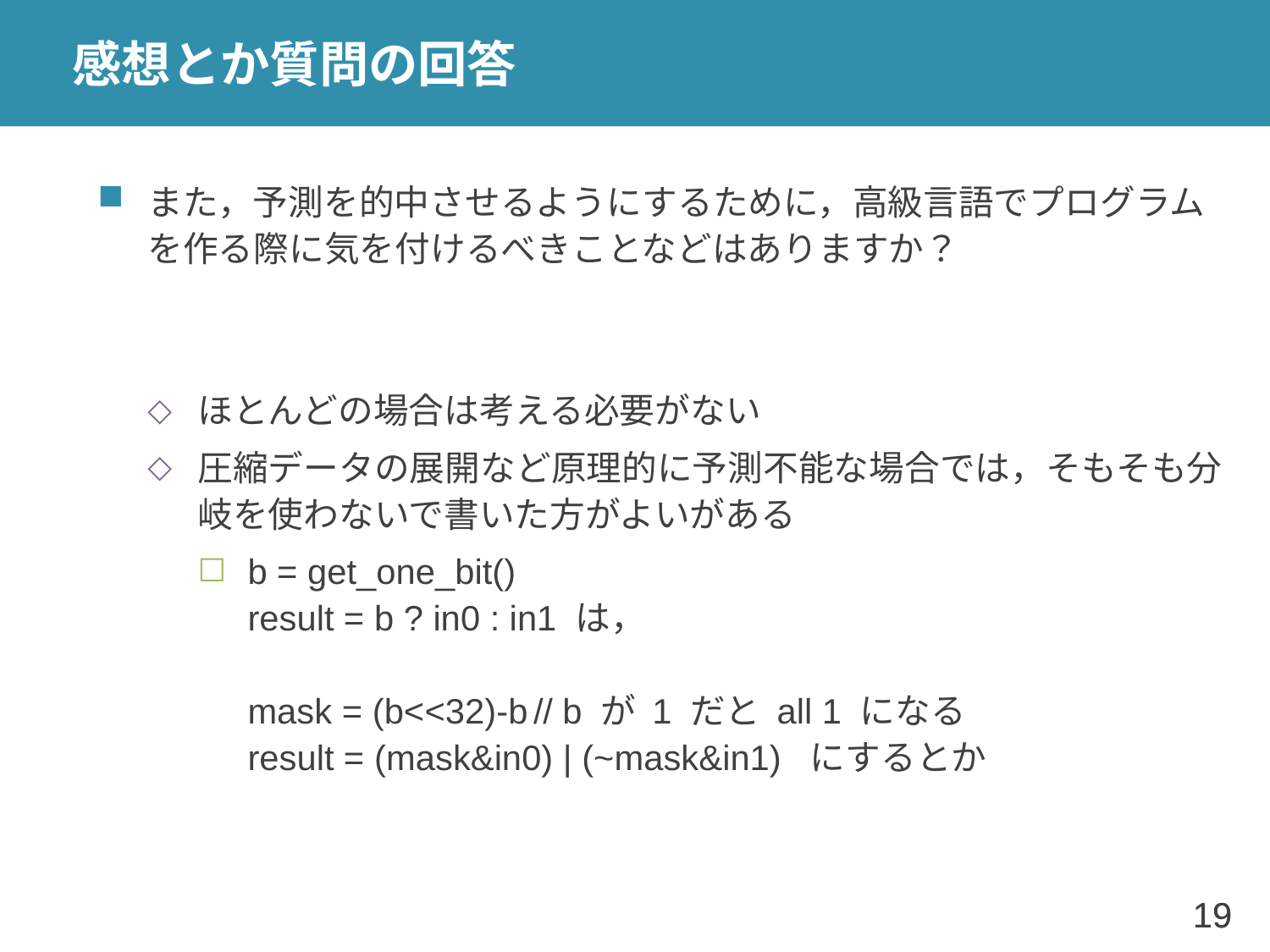

# 感想とか質問の回答
また，予測を的中させるようにするために，高級言語でプログラムを作る際に気を付けるべきことなどはありますか？

ほとんどの場合は考える必要がない
圧縮データの展開など原理的に予測不能な場合では，そもそも分岐を使わないで書いた方がよいがある
b = get_one_bit()
result = b ? in0 : in1 は，
mask = (b<<32)-b	// b が 1 だと all 1 になる
result = (mask&in0) | (~mask&in1)  にするとか